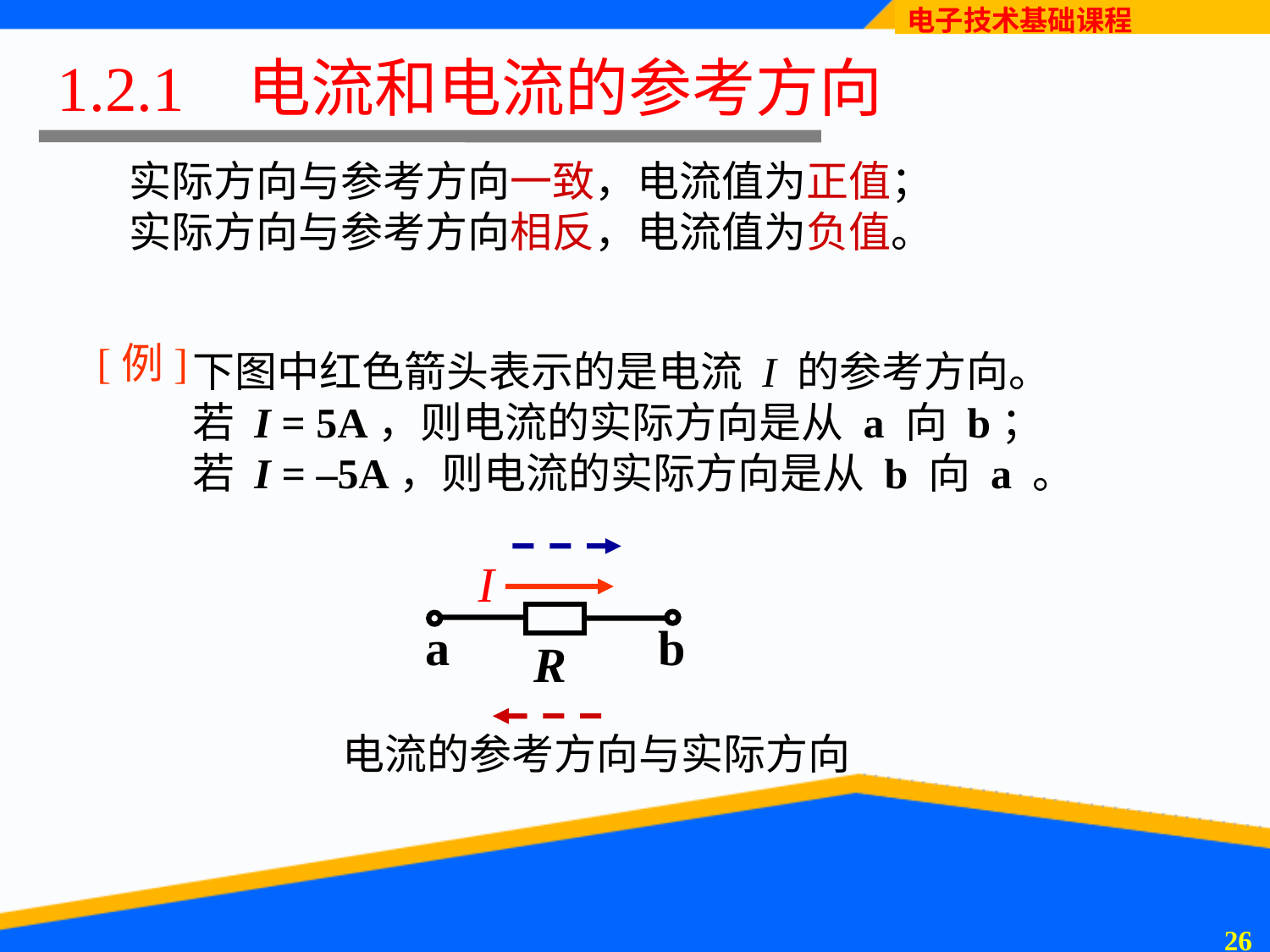

1.2.1   电流和电流的参考方向
实际方向与参考方向一致，电流值为正值；
实际方向与参考方向相反，电流值为负值。
[例]
下图中红色箭头表示的是电流 I 的参考方向。
若 I = 5A，则电流的实际方向是从 a 向 b；
若 I = –5A，则电流的实际方向是从 b 向 a 。
I

a
b

R

  电流的参考方向与实际方向
26